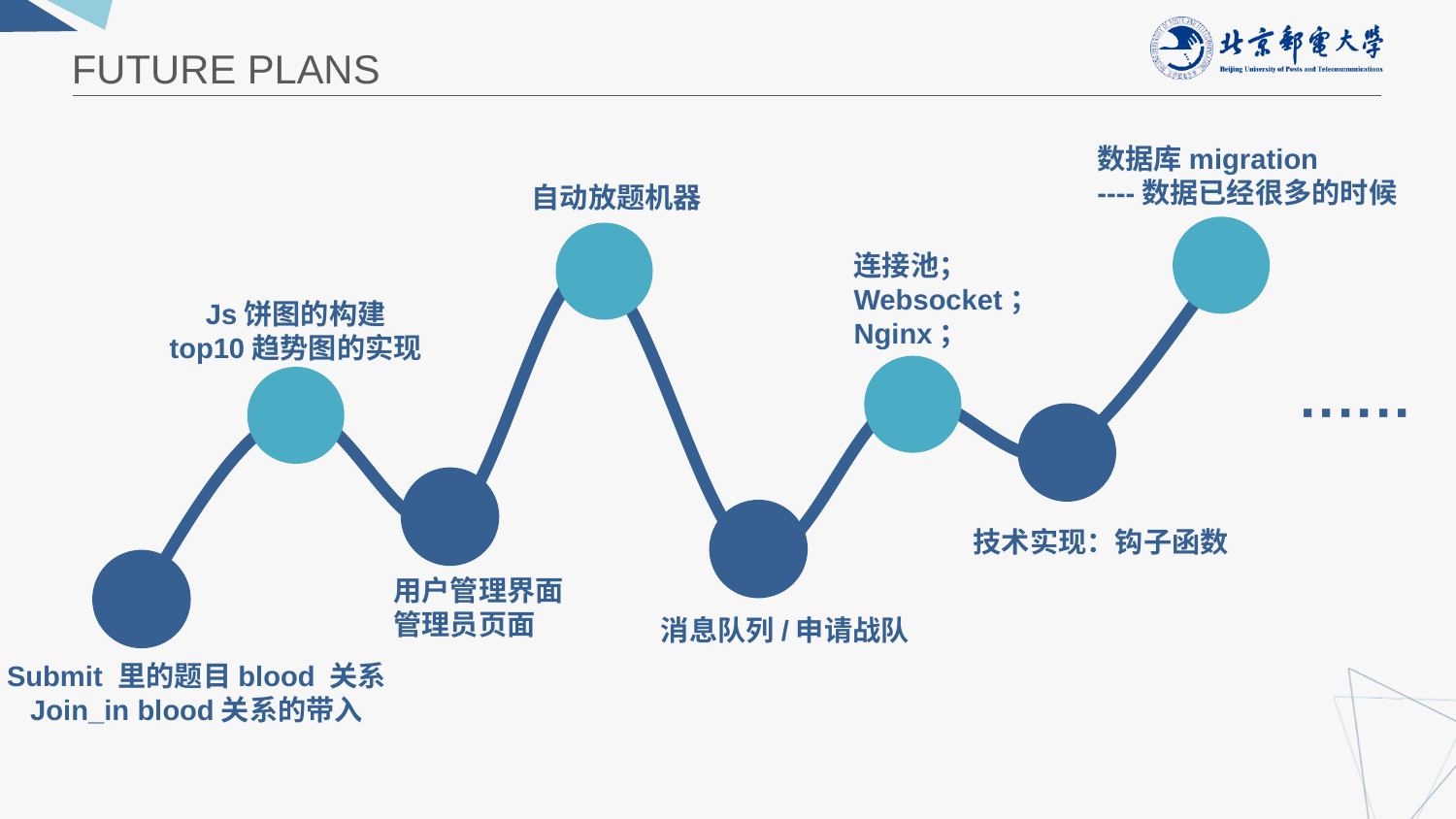

FUTURE PLANS
数据库migration
----数据已经很多的时候
自动放题机器

连接池；
Websocket；
Nginx；

Js饼图的构建
top10趋势图的实现

······

技术实现：钩子函数

用户管理界面
管理员页面
消息队列/申请战队
Submit 里的题目blood 关系
Join_in blood关系的带入